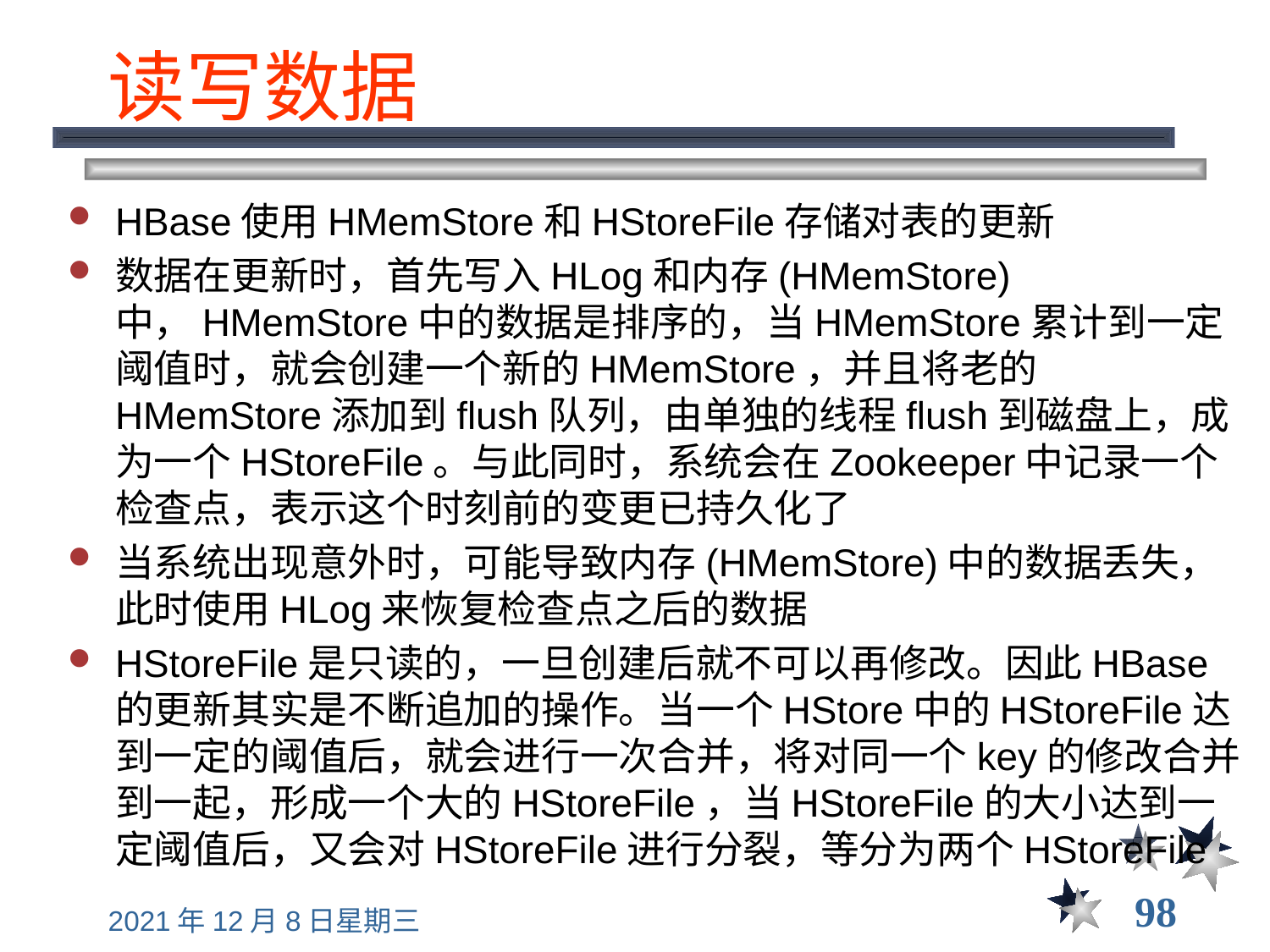

# 读写数据
HBase使用HMemStore和HStoreFile存储对表的更新
数据在更新时，首先写入HLog和内存(HMemStore)中，HMemStore中的数据是排序的，当HMemStore累计到一定阈值时，就会创建一个新的HMemStore，并且将老的HMemStore添加到flush队列，由单独的线程flush到磁盘上，成为一个HStoreFile。与此同时，系统会在Zookeeper中记录一个检查点，表示这个时刻前的变更已持久化了
当系统出现意外时，可能导致内存(HMemStore)中的数据丢失，此时使用HLog来恢复检查点之后的数据
HStoreFile是只读的，一旦创建后就不可以再修改。因此HBase的更新其实是不断追加的操作。当一个HStore中的HStoreFile达到一定的阈值后，就会进行一次合并，将对同一个key的修改合并到一起，形成一个大的HStoreFile，当HStoreFile的大小达到一定阈值后，又会对HStoreFile进行分裂，等分为两个HStoreFile

98
2021年12月8日星期三
大数据管理----前言